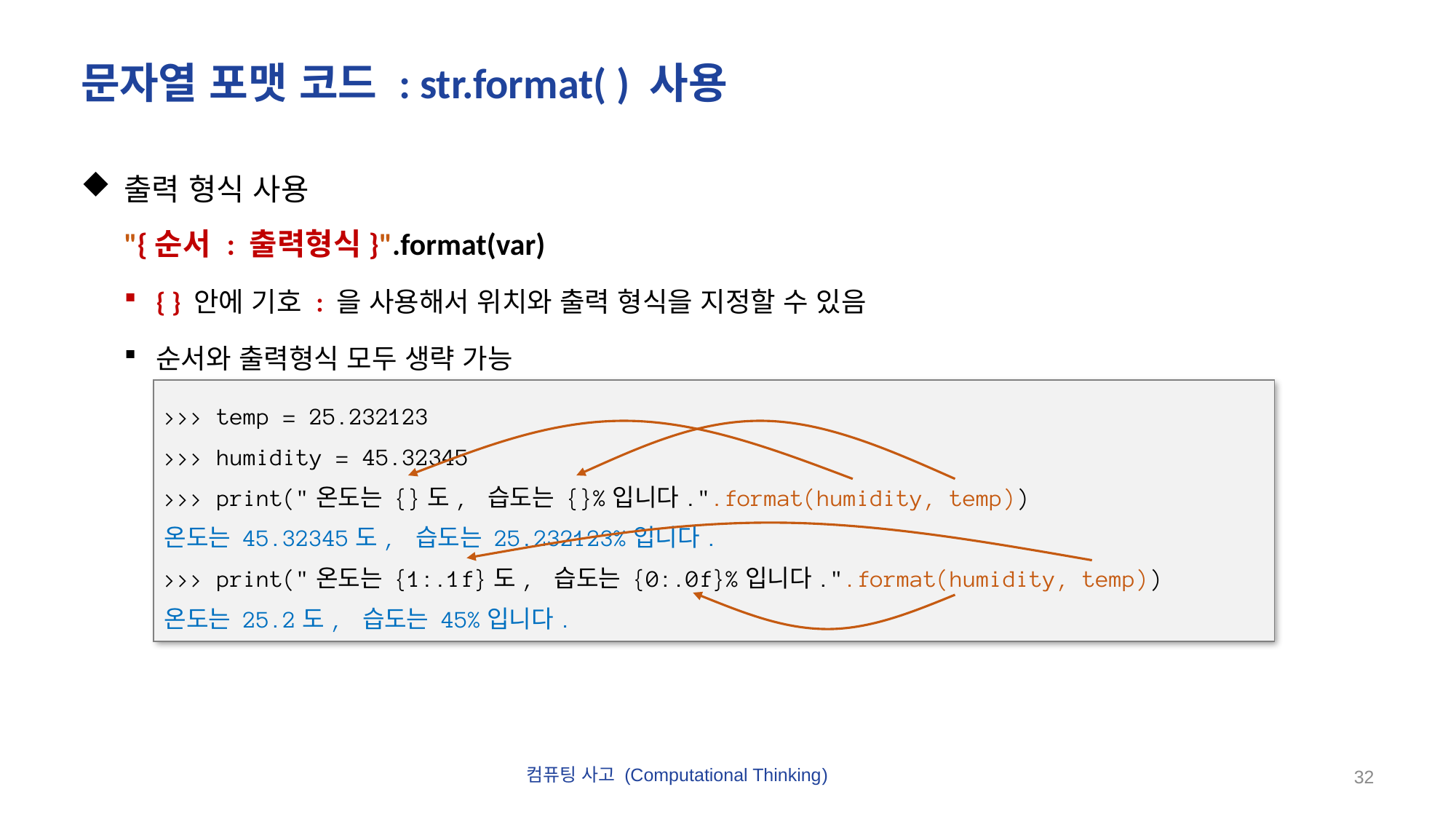

# 문자열 포맷 코드 : str.format( ) 사용
출력 형식 사용
"{순서 : 출력형식}".format(var)
{ } 안에 기호 : 을 사용해서 위치와 출력 형식을 지정할 수 있음
순서와 출력형식 모두 생략 가능
>>> temp = 25.232123
>>> humidity = 45.32345
>>> print("온도는 {}도, 습도는 {}%입니다.".format(humidity, temp))
온도는 45.32345도, 습도는 25.232123%입니다.
>>> print("온도는 {1:.1f}도, 습도는 {0:.0f}%입니다.".format(humidity, temp))
온도는 25.2도, 습도는 45%입니다.